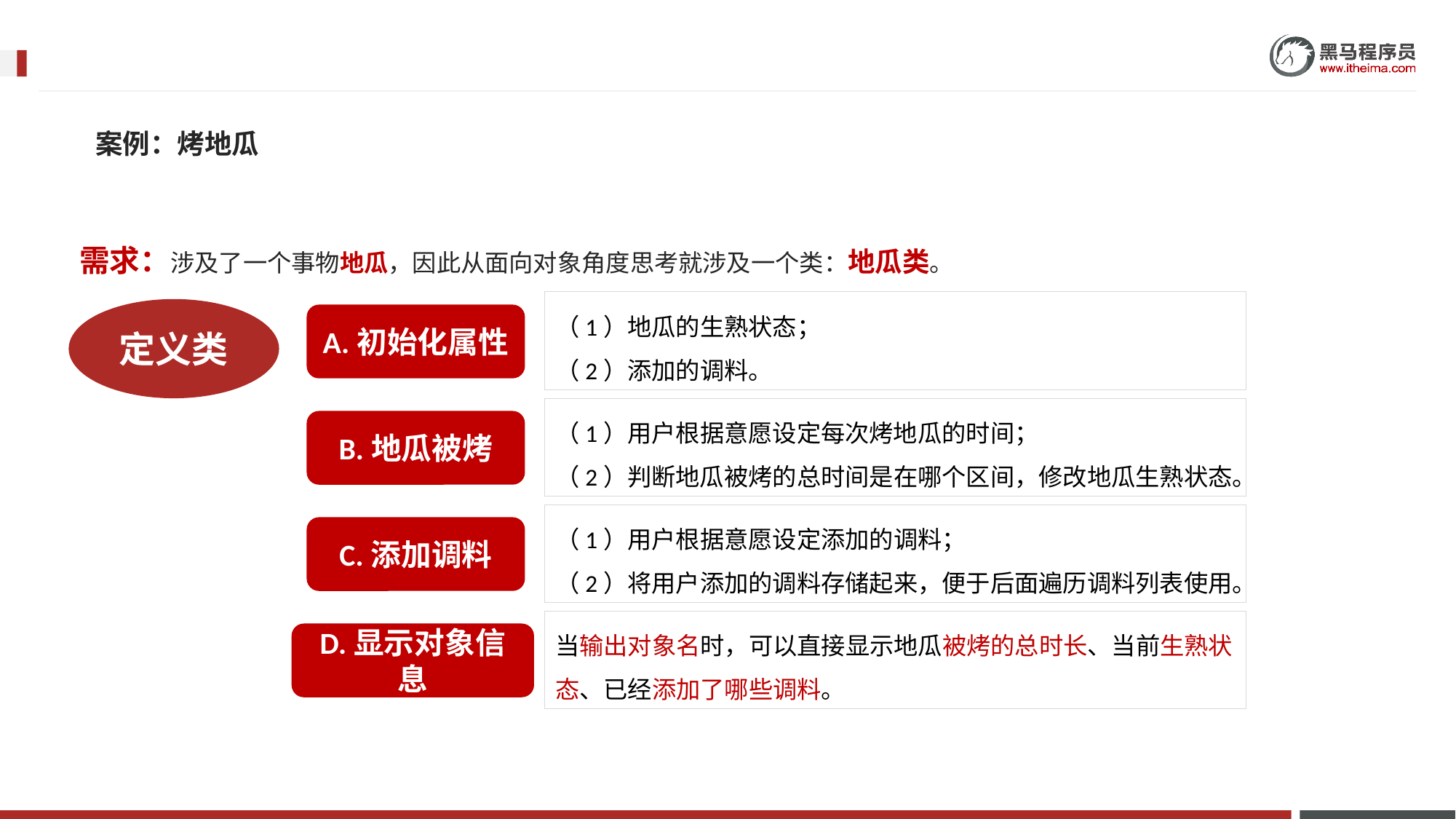

案例：烤地瓜
需求：涉及了一个事物地瓜，因此从面向对象角度思考就涉及一个类：地瓜类。
（1）地瓜的生熟状态；
（2）添加的调料。
定义类
A.初始化属性
（1）用户根据意愿设定每次烤地瓜的时间；
（2）判断地瓜被烤的总时间是在哪个区间，修改地瓜生熟状态。
B.地瓜被烤
（1）用户根据意愿设定添加的调料；
（2）将用户添加的调料存储起来，便于后面遍历调料列表使用。
C.添加调料
当输出对象名时，可以直接显示地瓜被烤的总时长、当前生熟状态、已经添加了哪些调料。
D.显示对象信息